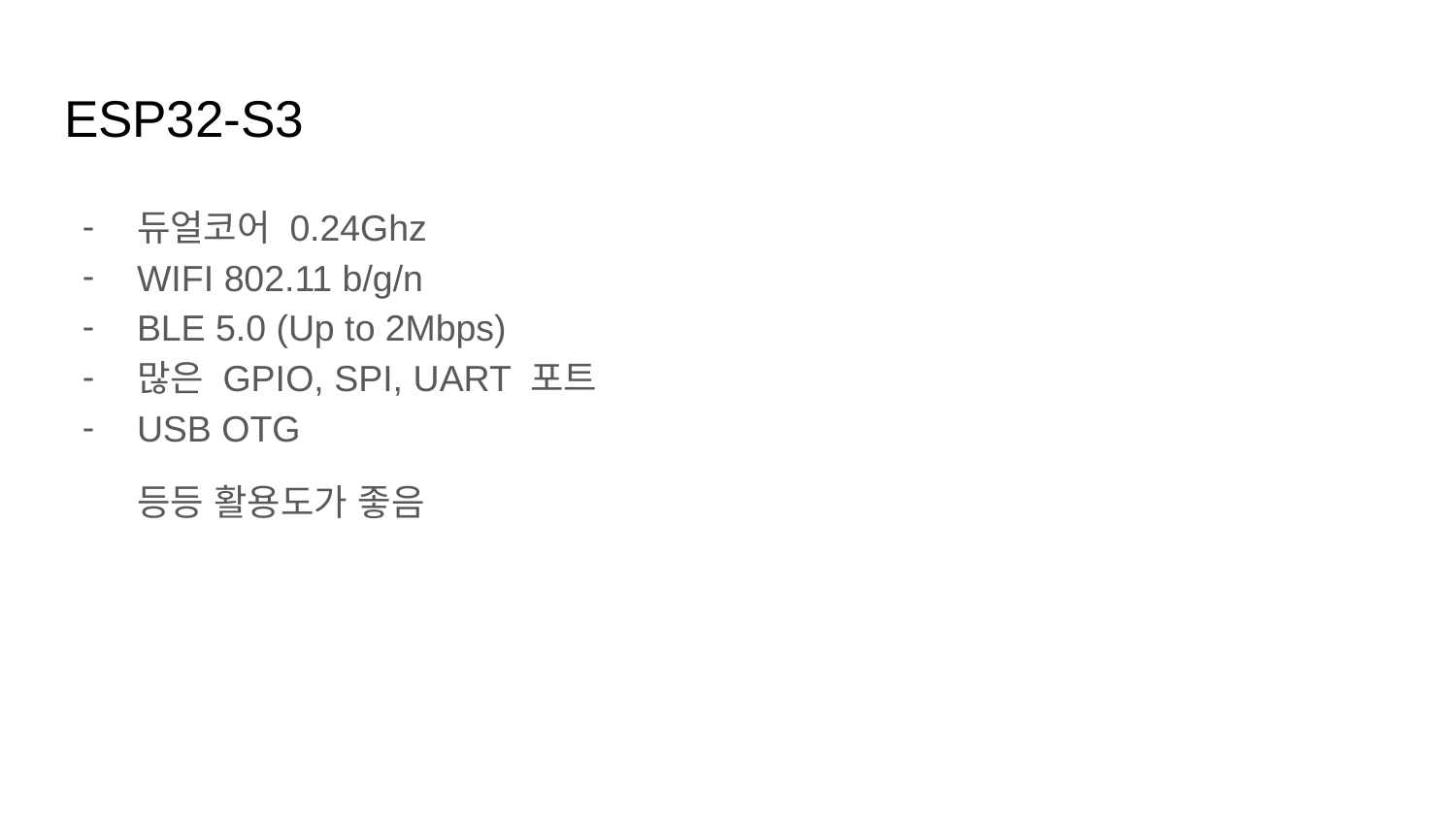

# ESP32-S3
듀얼코어 0.24Ghz
WIFI 802.11 b/g/n
BLE 5.0 (Up to 2Mbps)
많은 GPIO, SPI, UART 포트
USB OTG
등등 활용도가 좋음